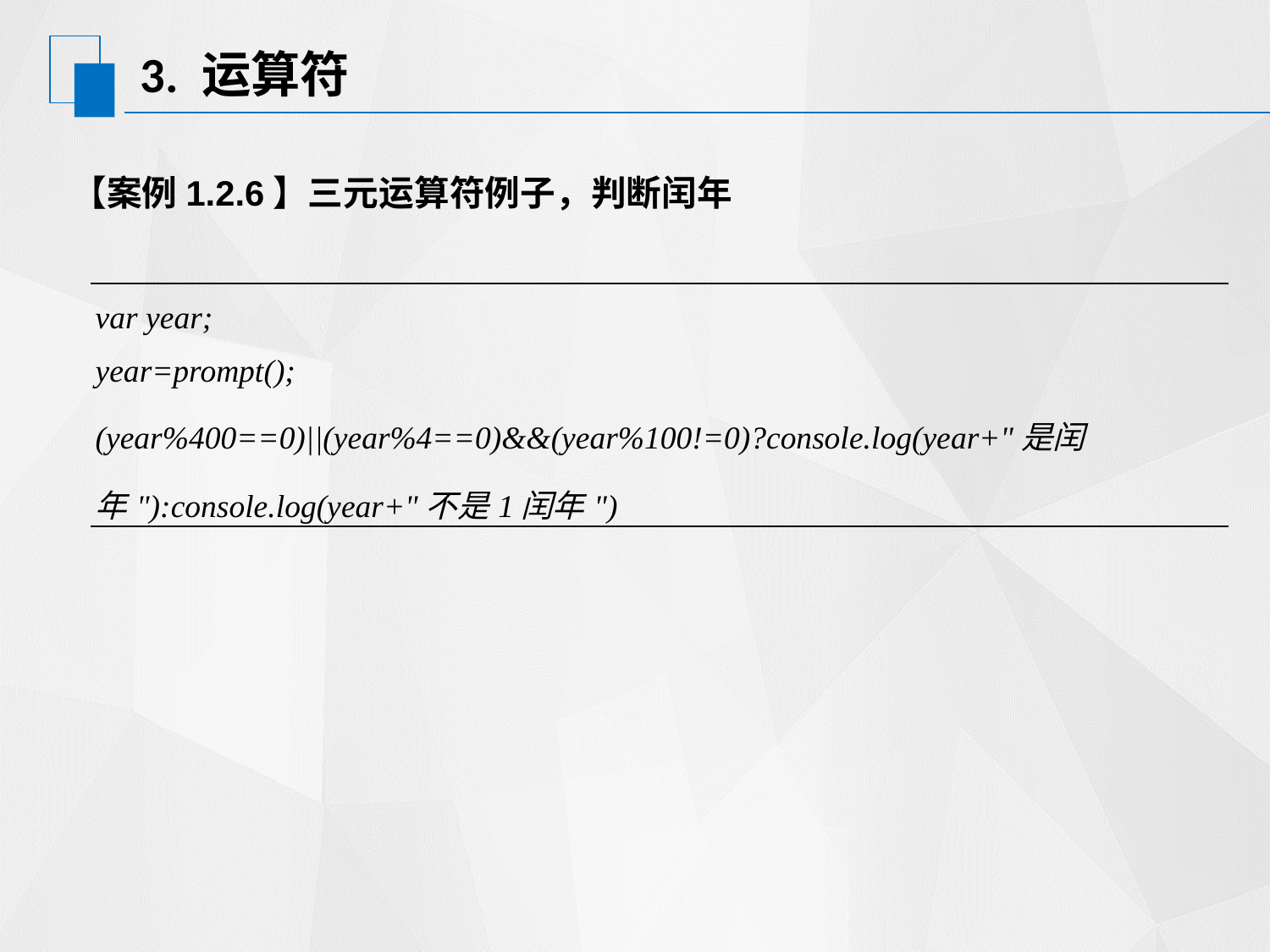

# 3. 运算符
【案例1.2.6】三元运算符例子，判断闰年
| var year; year=prompt(); (year%400==0)||(year%4==0)&&(year%100!=0)?console.log(year+"是闰年"):console.log(year+"不是1闰年") |
| --- |